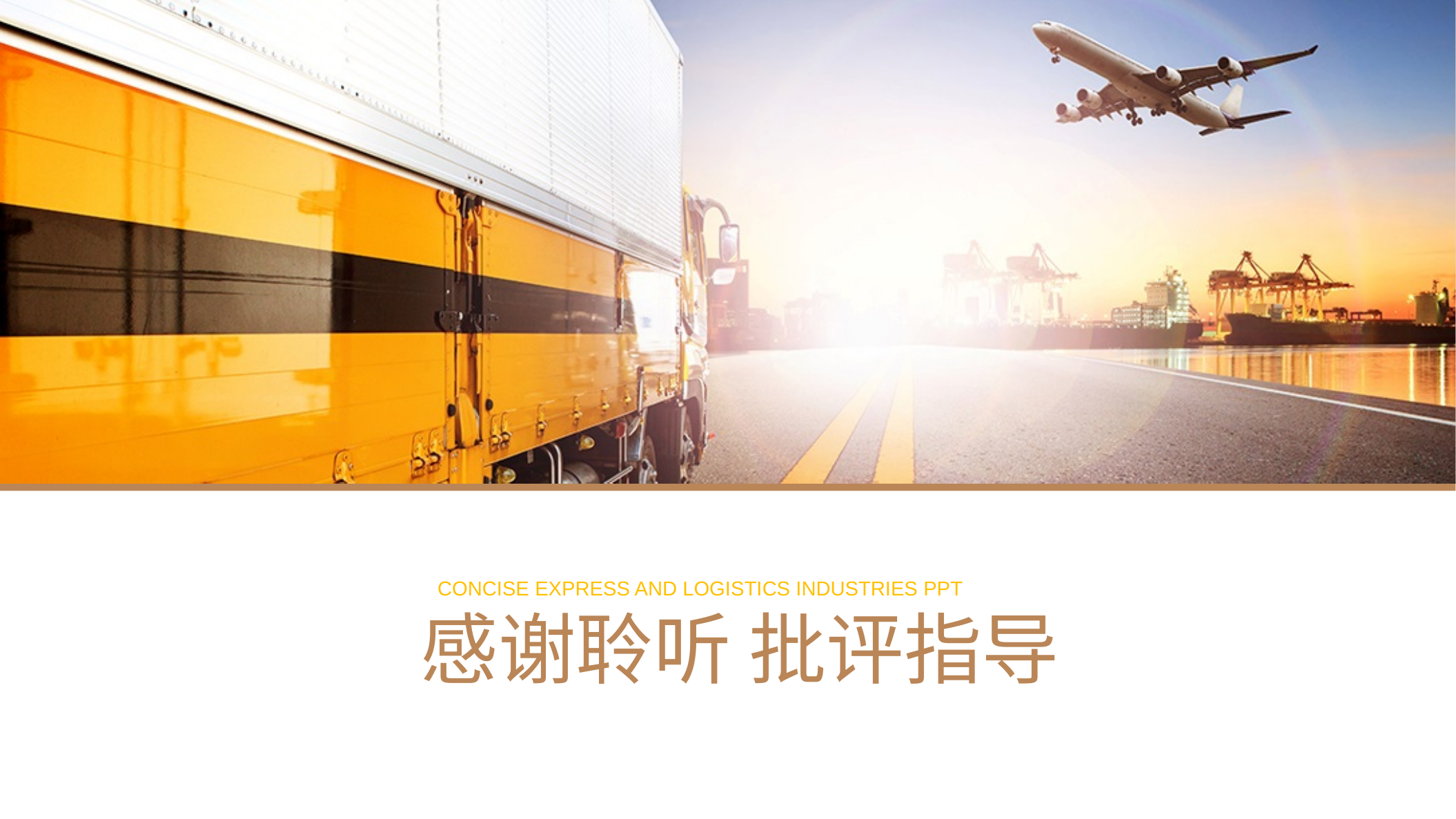

CONCISE EXPRESS AND LOGISTICS INDUSTRIES PPT
感谢聆听 批评指导